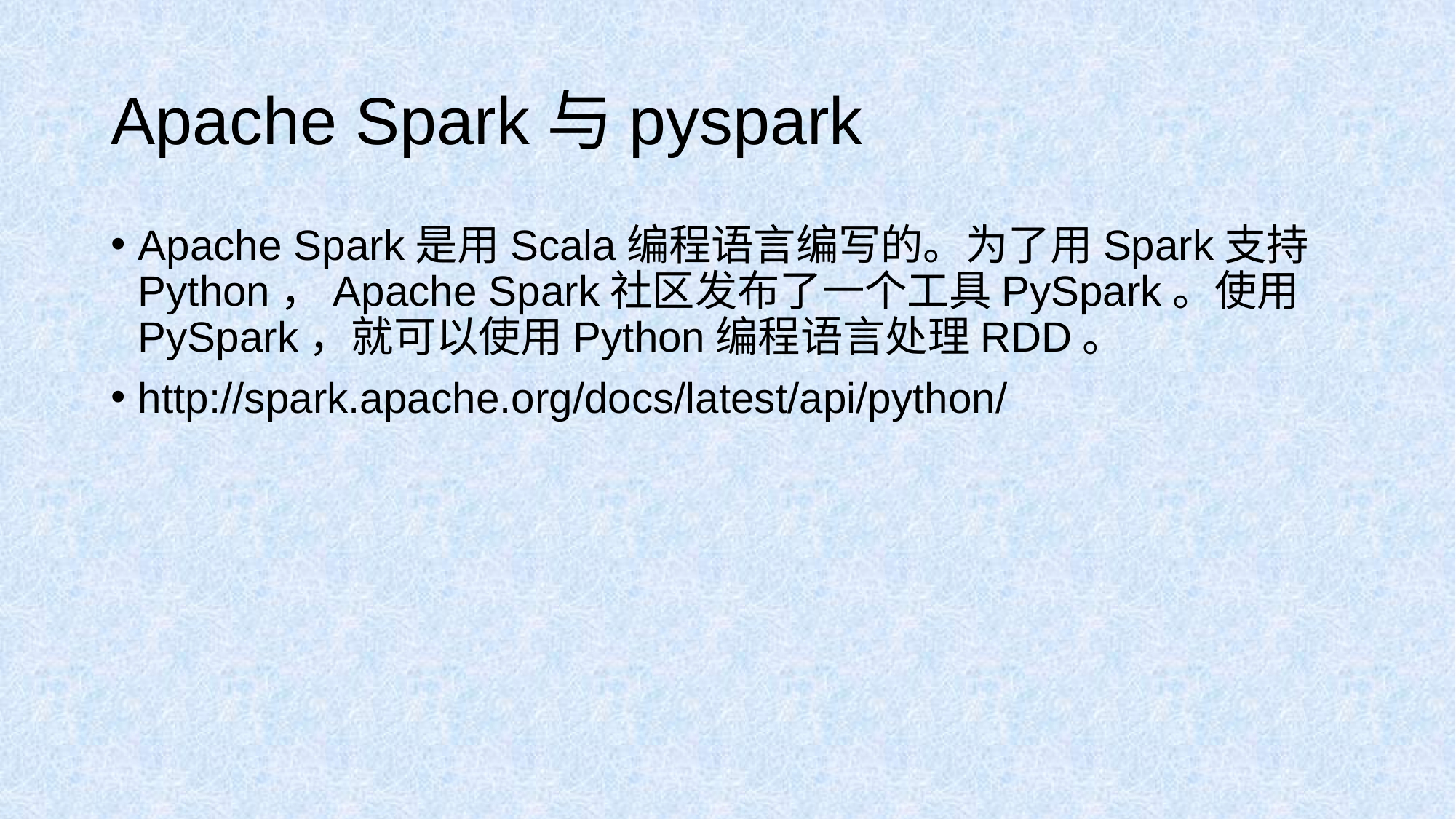

# Apache Spark与pyspark
Apache Spark是用Scala编程语言编写的。为了用Spark支持Python，Apache Spark社区发布了一个工具PySpark。使用PySpark，就可以使用Python编程语言处理RDD。
http://spark.apache.org/docs/latest/api/python/